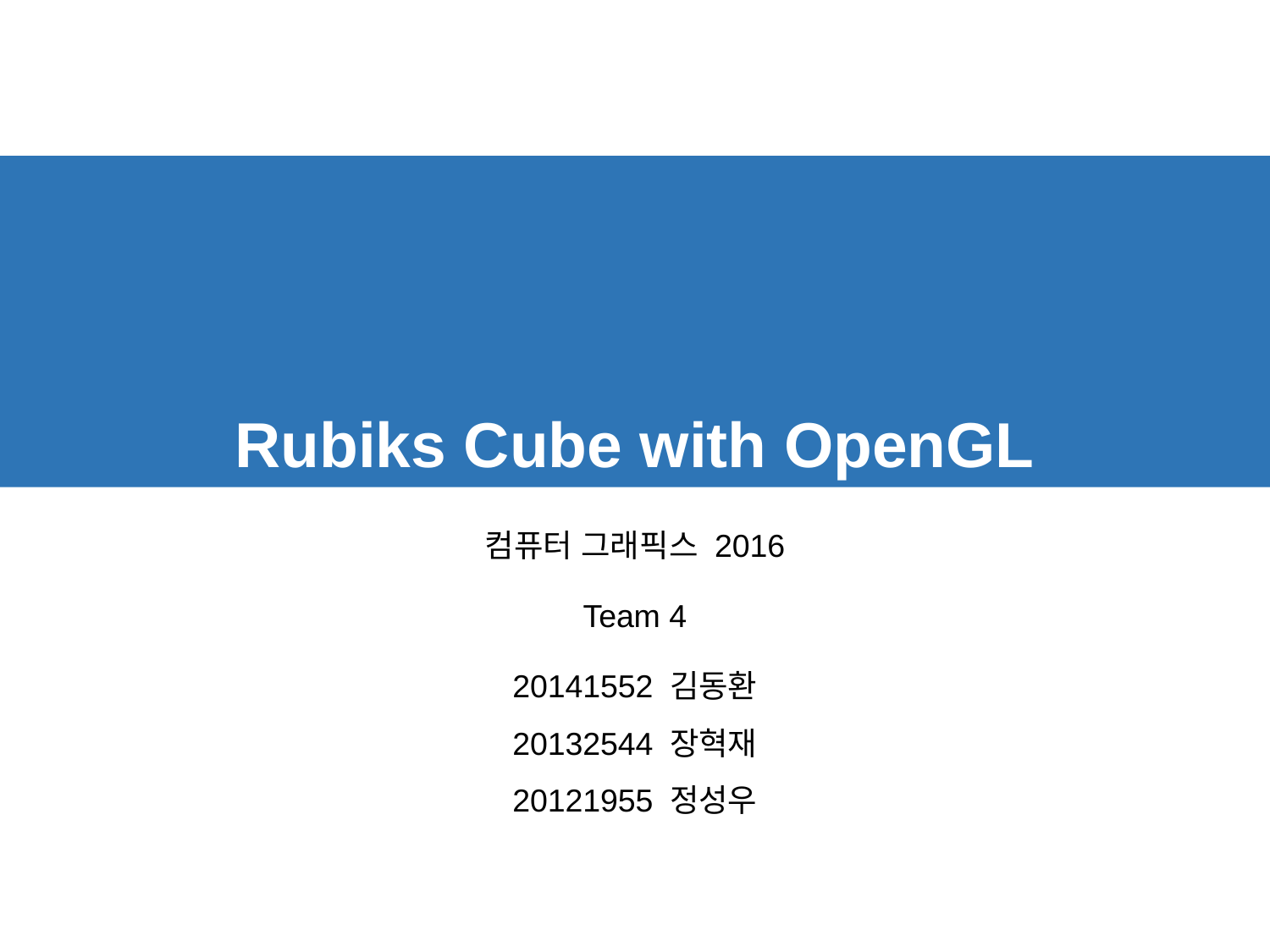

# Rubiks Cube with OpenGL
컴퓨터 그래픽스 2016
Team 4
20141552 김동환
20132544 장혁재
20121955 정성우